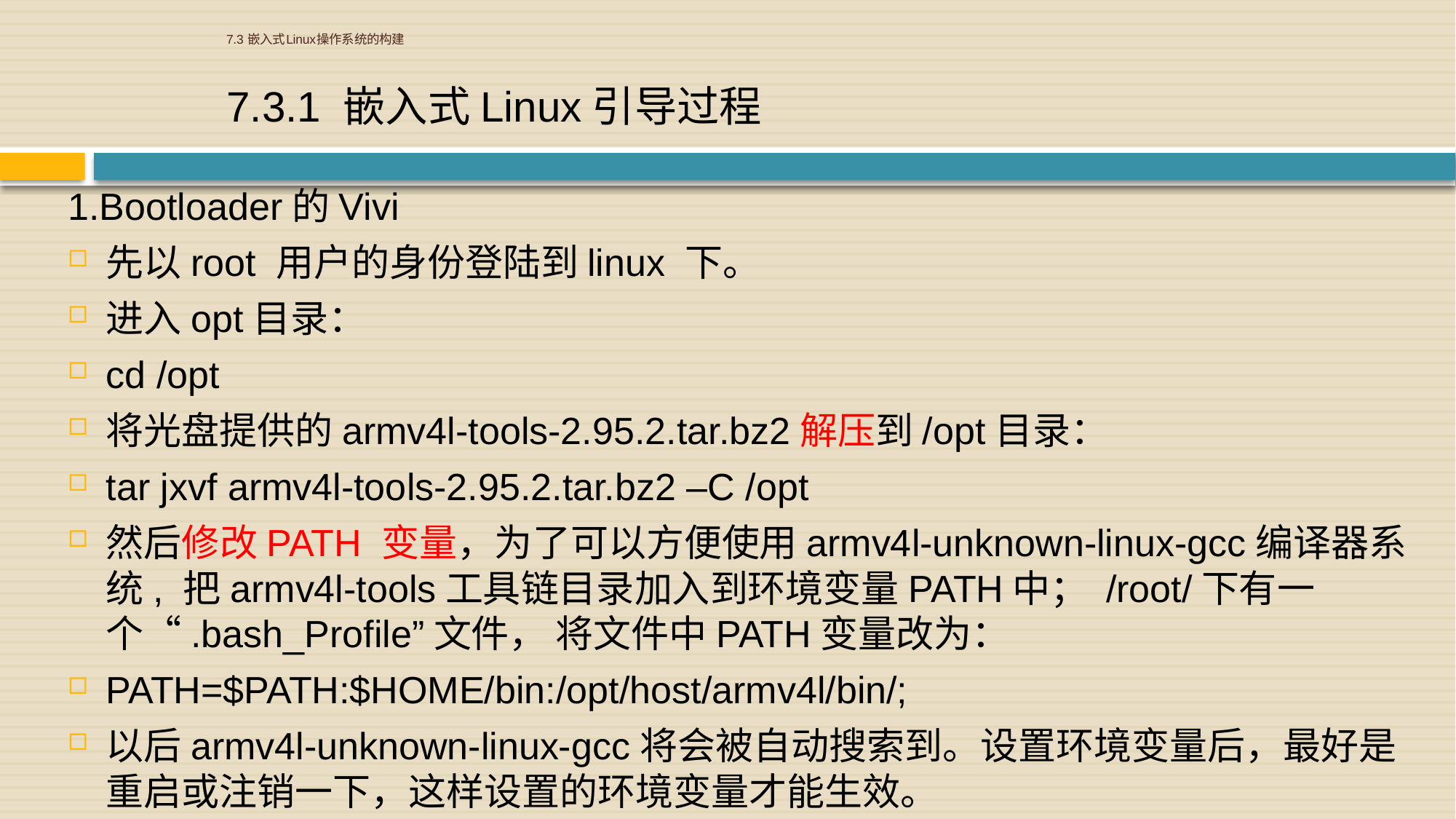

# 7.3 嵌入式Linux操作系统的构建
7.3.1 嵌入式Linux引导过程
1.Bootloader的Vivi
先以root 用户的身份登陆到linux 下。
进入opt目录：
cd /opt
将光盘提供的armv4l-tools-2.95.2.tar.bz2解压到/opt目录：
tar jxvf armv4l-tools-2.95.2.tar.bz2 –C /opt
然后修改PATH 变量，为了可以方便使用armv4l-unknown-linux-gcc编译器系统, 把armv4l-tools工具链目录加入到环境变量PATH中； /root/下有一个“.bash_Profile”文件， 将文件中PATH变量改为：
PATH=$PATH:$HOME/bin:/opt/host/armv4l/bin/;
以后armv4l-unknown-linux-gcc将会被自动搜索到。设置环境变量后，最好是重启或注销一下，这样设置的环境变量才能生效。